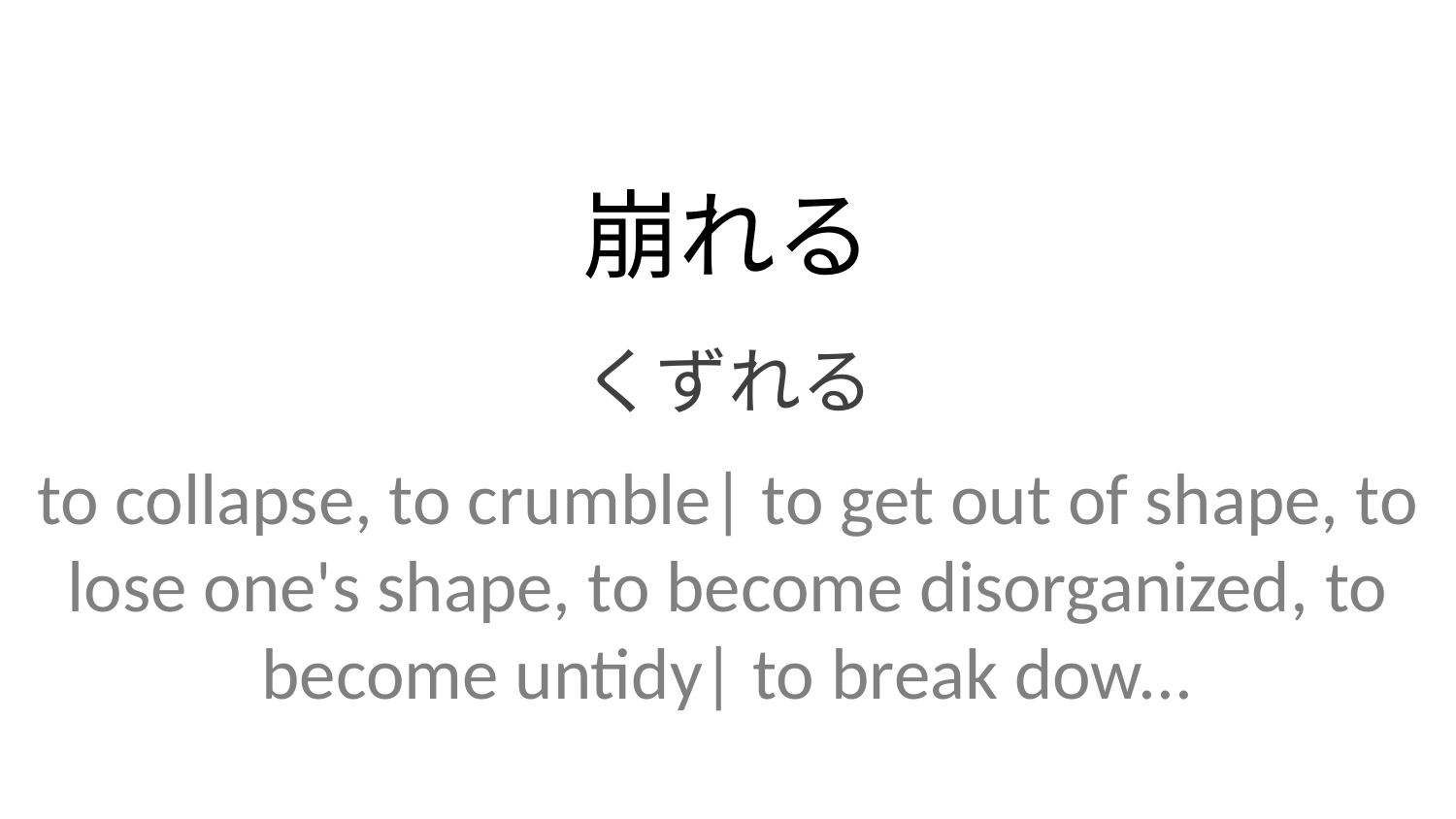

崩れる

くずれる
to collapse, to crumble| to get out of shape, to lose one's shape, to become disorganized, to become untidy| to break dow...